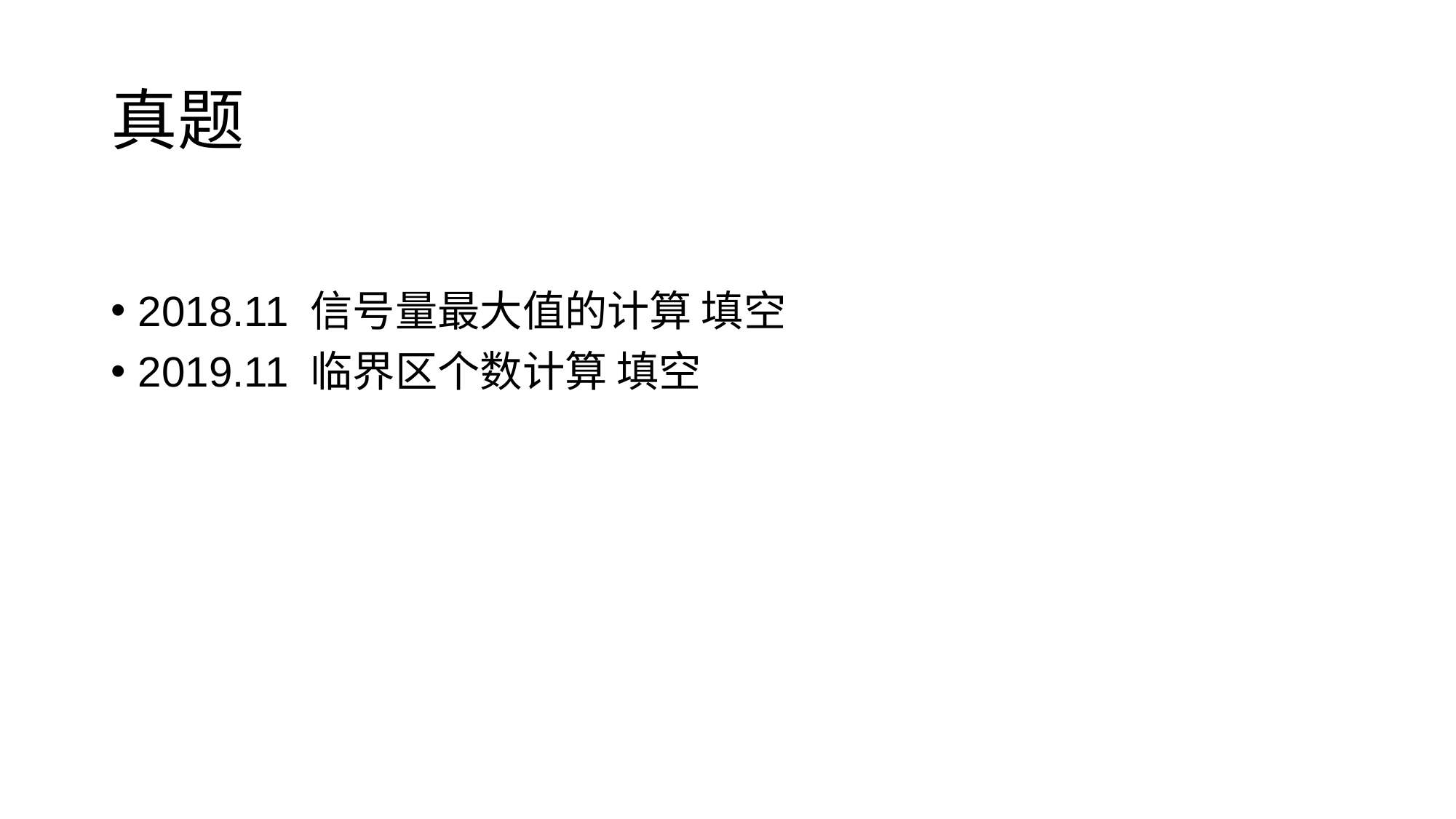

# 真题

2018.11 信号量最大值的计算 填空
2019.11 临界区个数计算 填空